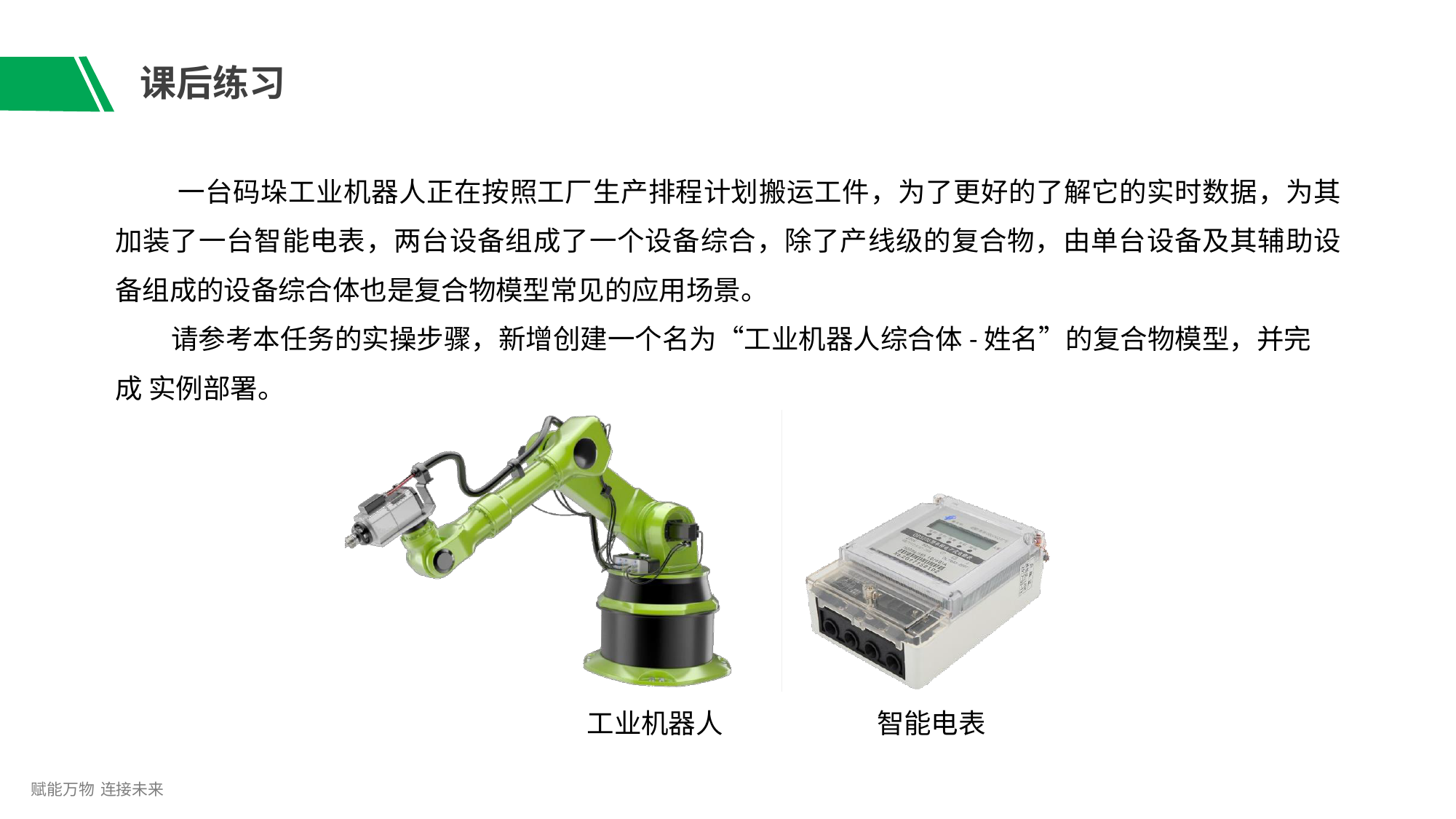

# 课后练习
一台码垛工业机器人正在按照工厂生产排程计划搬运工件，为了更好的了解它的实时数据，为其 加装了一台智能电表，两台设备组成了一个设备综合，除了产线级的复合物，由单台设备及其辅助设 备组成的设备综合体也是复合物模型常见的应用场景。
请参考本任务的实操步骤，新增创建一个名为“工业机器人综合体-姓名”的复合物模型，并完成 实例部署。

工业机器人
智能电表
赋能万物 连接未来